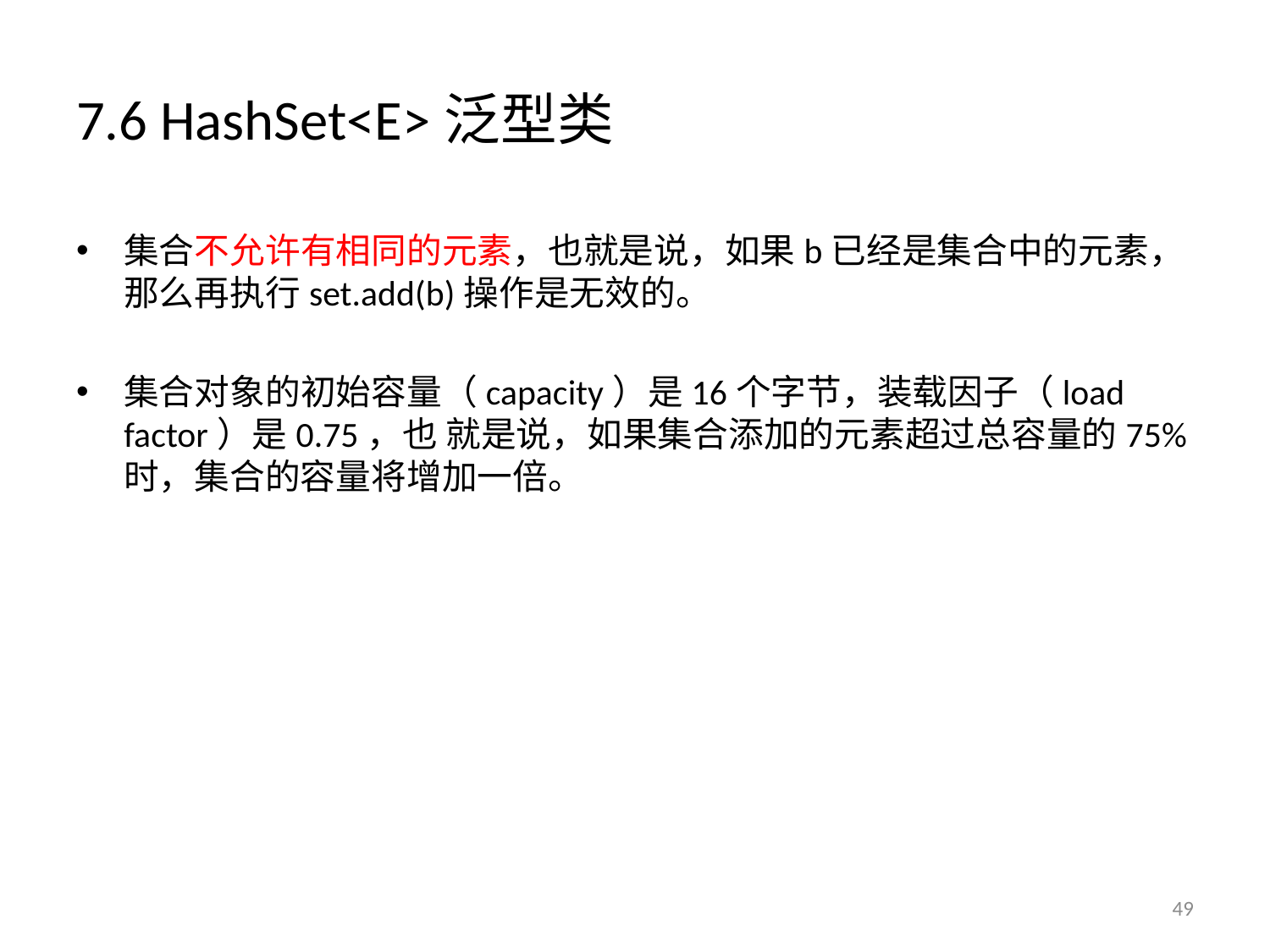

# 7.6 HashSet<E>泛型类
集合不允许有相同的元素，也就是说，如果b已经是集合中的元素，那么再执行set.add(b)操作是无效的。

集合对象的初始容量（capacity）是16个字节，装载因子（load factor）是0.75，也 就是说，如果集合添加的元素超过总容量的75%时，集合的容量将增加一倍。
49